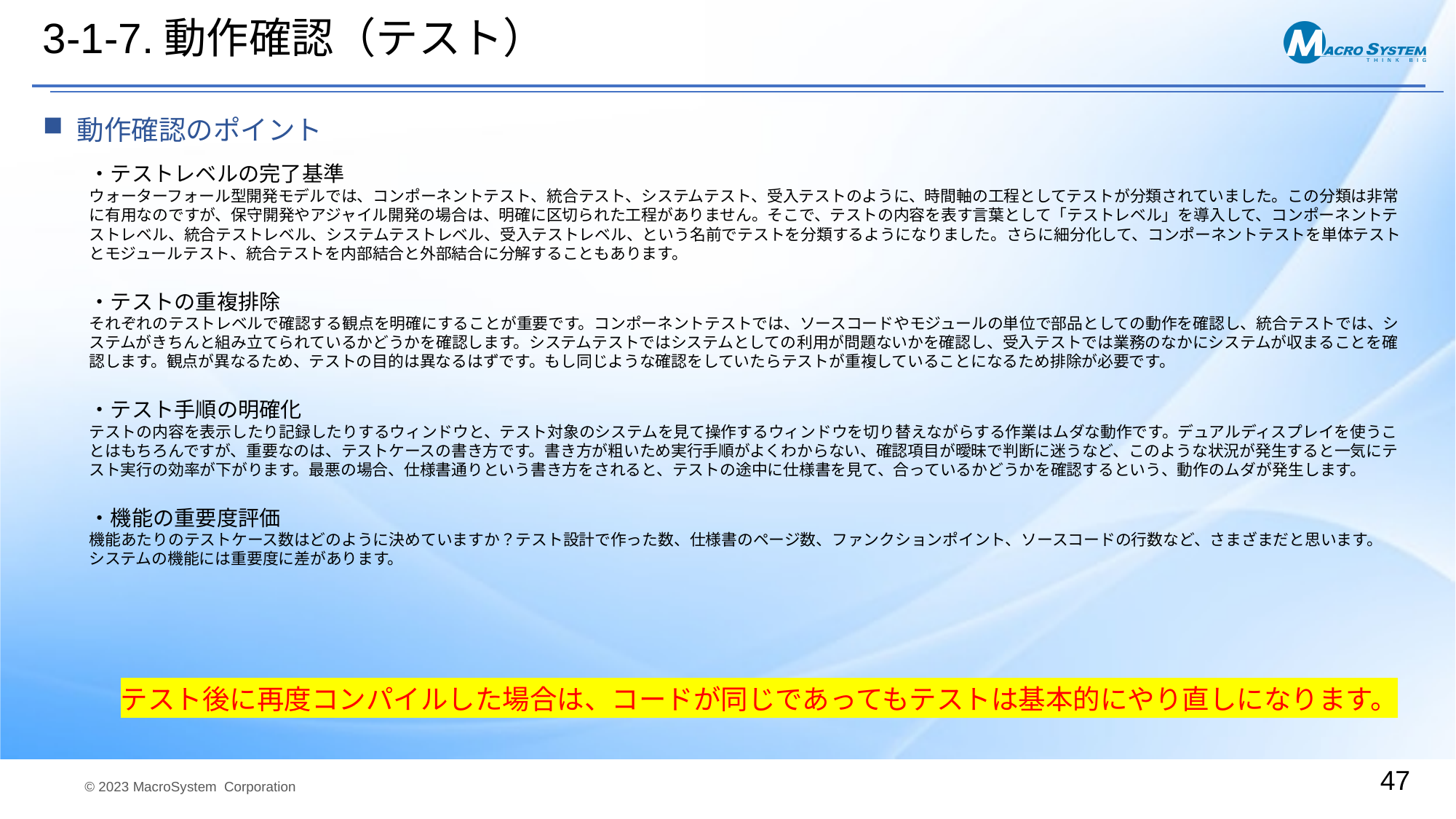

# 3-1-7.動作確認（テスト）
動作確認のポイント
・テストレベルの完了基準
ウォーターフォール型開発モデルでは、コンポーネントテスト、統合テスト、システムテスト、受入テストのように、時間軸の工程としてテストが分類されていました。この分類は非常に有用なのですが、保守開発やアジャイル開発の場合は、明確に区切られた工程がありません。そこで、テストの内容を表す言葉として「テストレベル」を導入して、コンポーネントテストレベル、統合テストレベル、システムテストレベル、受入テストレベル、という名前でテストを分類するようになりました。さらに細分化して、コンポーネントテストを単体テストとモジュールテスト、統合テストを内部結合と外部結合に分解することもあります。

・テストの重複排除
それぞれのテストレベルで確認する観点を明確にすることが重要です。コンポーネントテストでは、ソースコードやモジュールの単位で部品としての動作を確認し、統合テストでは、システムがきちんと組み立てられているかどうかを確認します。システムテストではシステムとしての利用が問題ないかを確認し、受入テストでは業務のなかにシステムが収まることを確認します。観点が異なるため、テストの目的は異なるはずです。もし同じような確認をしていたらテストが重複していることになるため排除が必要です。

・テスト手順の明確化
テストの内容を表示したり記録したりするウィンドウと、テスト対象のシステムを見て操作するウィンドウを切り替えながらする作業はムダな動作です。デュアルディスプレイを使うことはもちろんですが、重要なのは、テストケースの書き方です。書き方が粗いため実行手順がよくわからない、確認項目が曖昧で判断に迷うなど、このような状況が発生すると一気にテスト実行の効率が下がります。最悪の場合、仕様書通りという書き方をされると、テストの途中に仕様書を見て、合っているかどうかを確認するという、動作のムダが発生します。

・機能の重要度評価
機能あたりのテストケース数はどのように決めていますか？テスト設計で作った数、仕様書のページ数、ファンクションポイント、ソースコードの行数など、さまざまだと思います。
システムの機能には重要度に差があります。
テスト後に再度コンパイルした場合は、コードが同じであってもテストは基本的にやり直しになります。